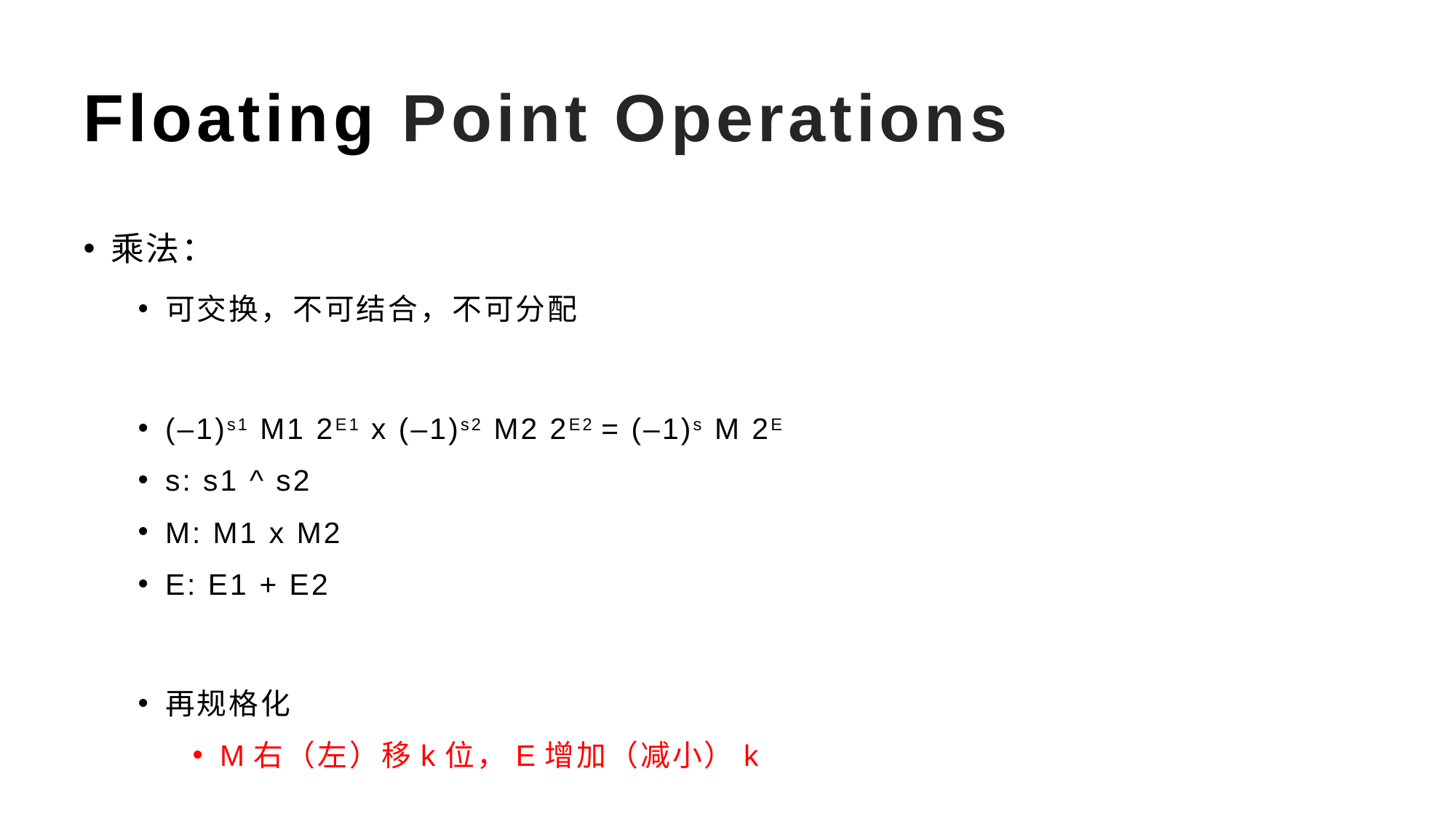

# Floating Point Operations
乘法：
可交换，不可结合，不可分配

(–1)s1 M1 2E1 x (–1)s2 M2 2E2 = (–1)s M 2E
s: s1 ^ s2
M: M1 x M2
E: E1 + E2

再规格化
M右（左）移k位，E增加（减小）k